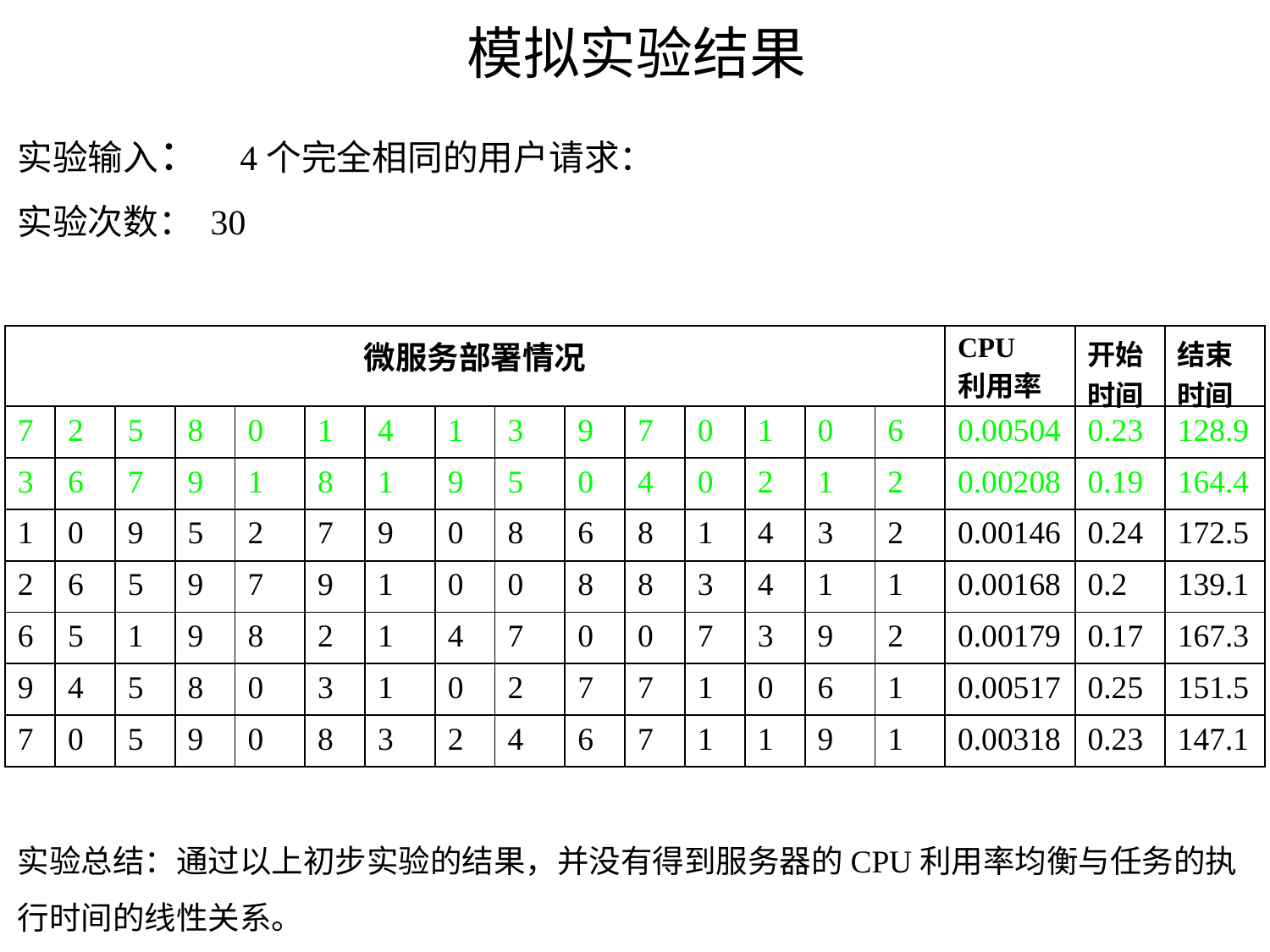

# 模拟实验结果
实验输入：   4个完全相同的用户请求：
实验次数： 30
| 微服务部署情况 |  |  |  |  |  |  |  |  |  |  |  |  |  |  | CPU 利用率 | 开始时间 | 结束时间 |
| --- | --- | --- | --- | --- | --- | --- | --- | --- | --- | --- | --- | --- | --- | --- | --- | --- | --- |
| 7 | 2 | 5 | 8 | 0 | 1 | 4 | 1 | 3 | 9 | 7 | 0 | 1 | 0 | 6 | 0.00504 | 0.23 | 128.9 |
| 3 | 6 | 7 | 9 | 1 | 8 | 1 | 9 | 5 | 0 | 4 | 0 | 2 | 1 | 2 | 0.00208 | 0.19 | 164.4 |
| 1 | 0 | 9 | 5 | 2 | 7 | 9 | 0 | 8 | 6 | 8 | 1 | 4 | 3 | 2 | 0.00146 | 0.24 | 172.5 |
| 2 | 6 | 5 | 9 | 7 | 9 | 1 | 0 | 0 | 8 | 8 | 3 | 4 | 1 | 1 | 0.00168 | 0.2 | 139.1 |
| 6 | 5 | 1 | 9 | 8 | 2 | 1 | 4 | 7 | 0 | 0 | 7 | 3 | 9 | 2 | 0.00179 | 0.17 | 167.3 |
| 9 | 4 | 5 | 8 | 0 | 3 | 1 | 0 | 2 | 7 | 7 | 1 | 0 | 6 | 1 | 0.00517 | 0.25 | 151.5 |
| 7 | 0 | 5 | 9 | 0 | 8 | 3 | 2 | 4 | 6 | 7 | 1 | 1 | 9 | 1 | 0.00318 | 0.23 | 147.1 |
实验总结：通过以上初步实验的结果，并没有得到服务器的CPU利用率均衡与任务的执行时间的线性关系。